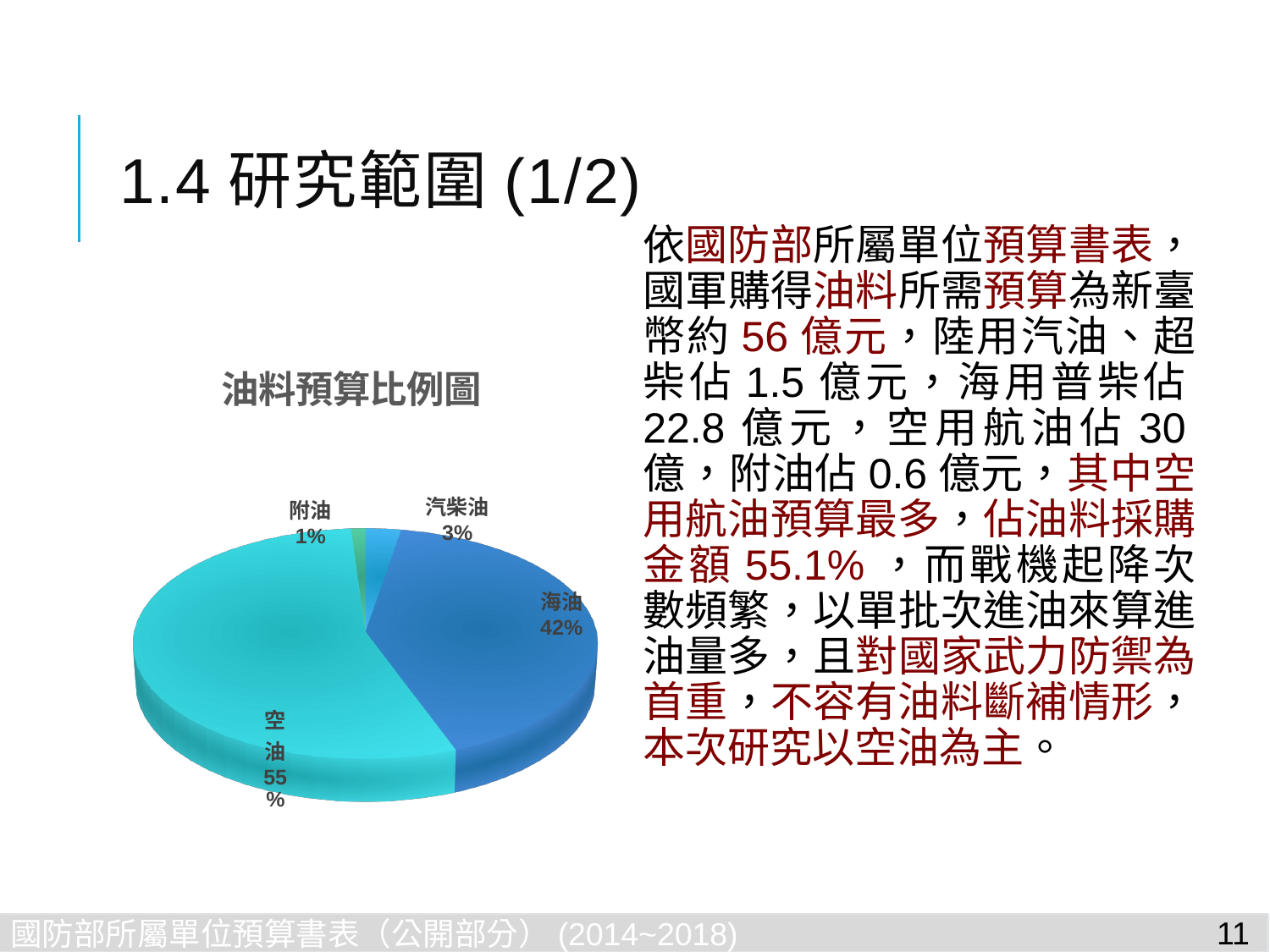

# 1.4研究範圍(1/2)
依國防部所屬單位預算書表，國軍購得油料所需預算為新臺幣約56億元，陸用汽油、超柴佔1.5億元，海用普柴佔22.8億元，空用航油佔30億，附油佔0.6億元，其中空用航油預算最多，佔油料採購金額55.1%，而戰機起降次數頻繁，以單批次進油來算進油量多，且對國家武力防禦為首重，不容有油料斷補情形，本次研究以空油為主。

[unsupported chart]

11
國防部所屬單位預算書表（公開部分）(2014~2018)